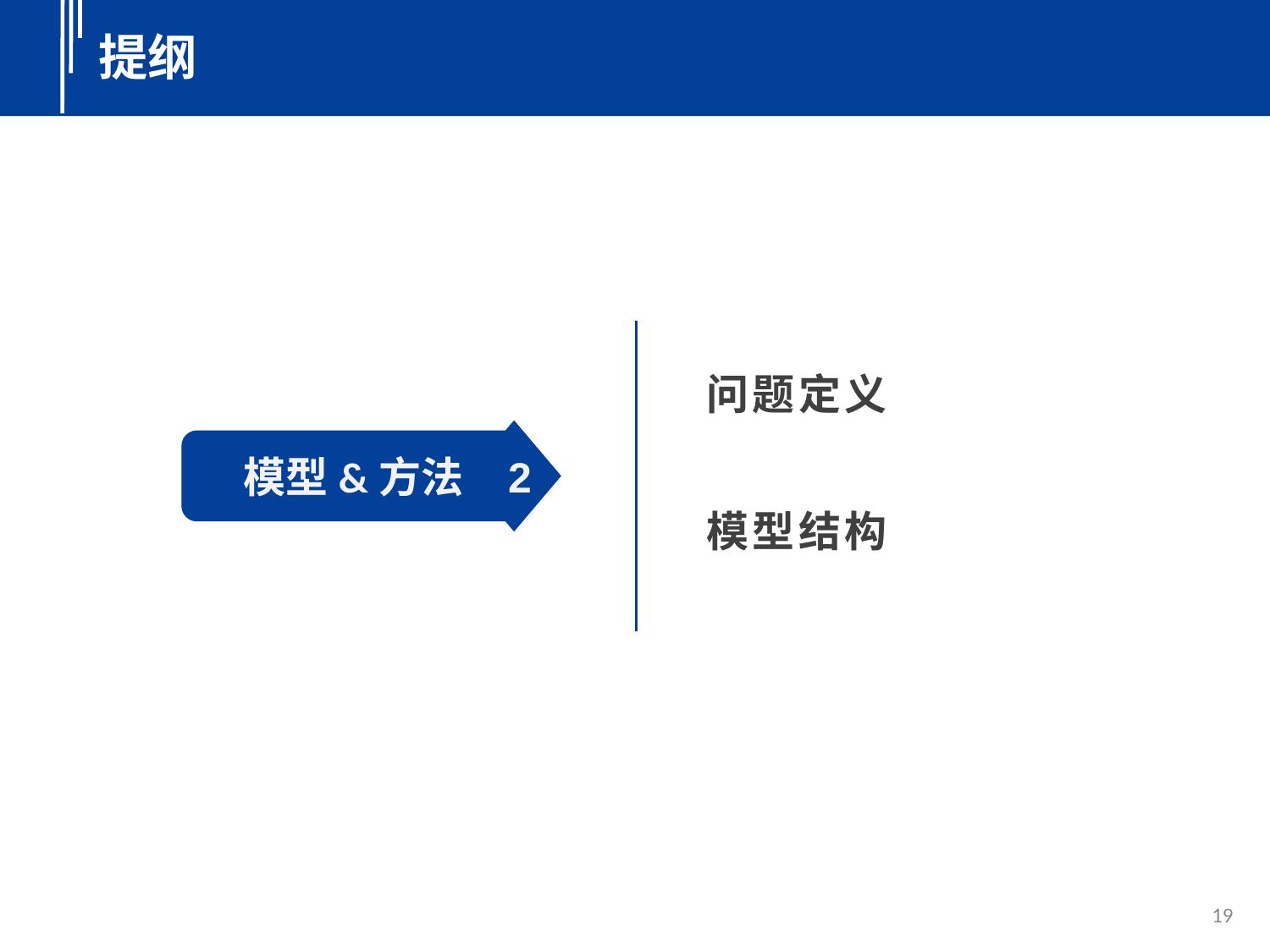

提纲
提纲
问题定义
 2
模型&方法
模型结构
19